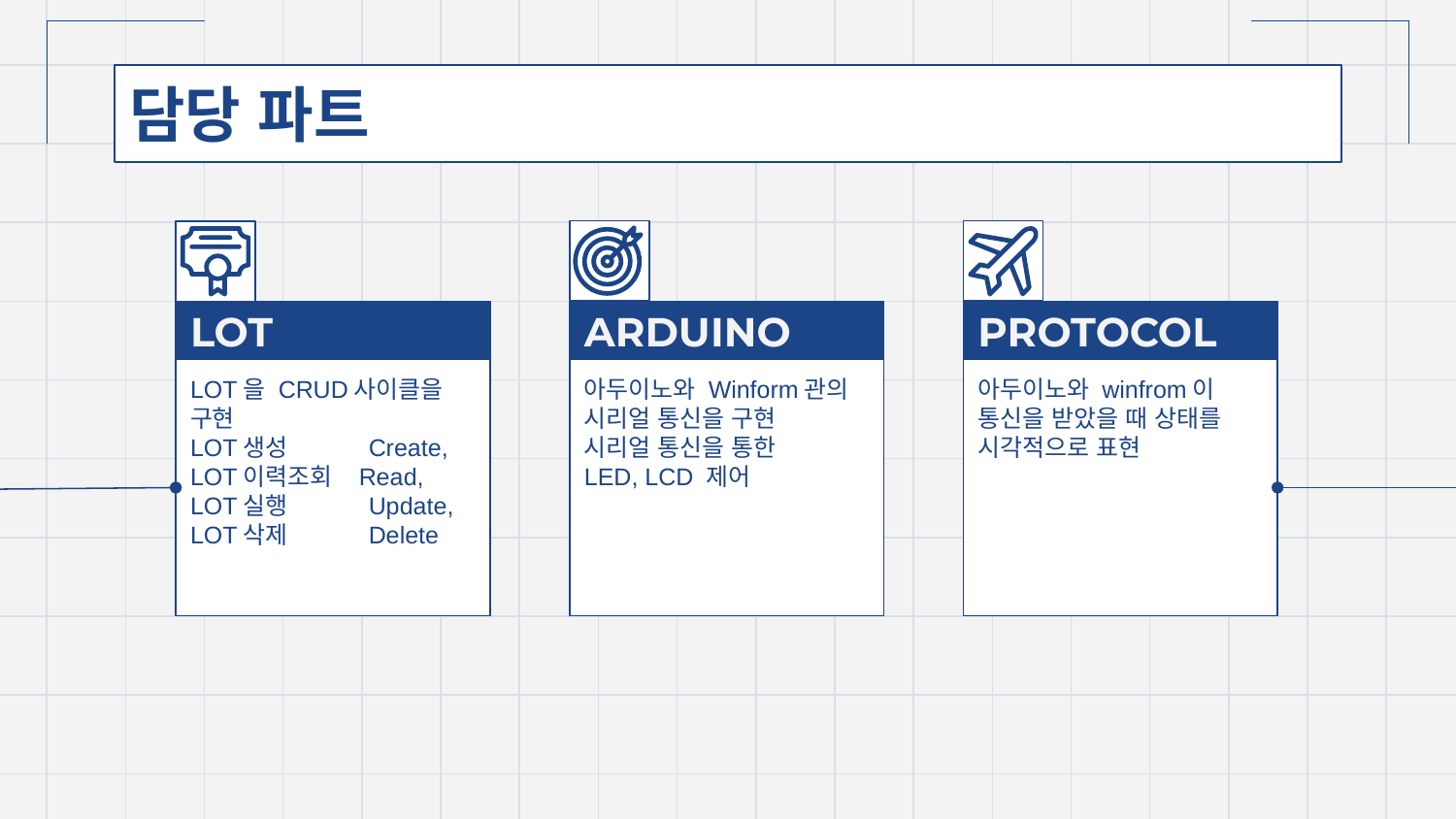

# 담당 파트

LOT
ARDUINO
PROTOCOL
LOT을 CRUD사이클을  구현
LOT생성           Create,
LOT이력조회   Read,
LOT실행           Update,
LOT삭제           Delete

아두이노와 winfrom이 통신을 받았을 때 상태를 시각적으로 표현
아두이노와 Winform관의 시리얼 통신을 구현
시리얼 통신을 통한
LED, LCD 제어